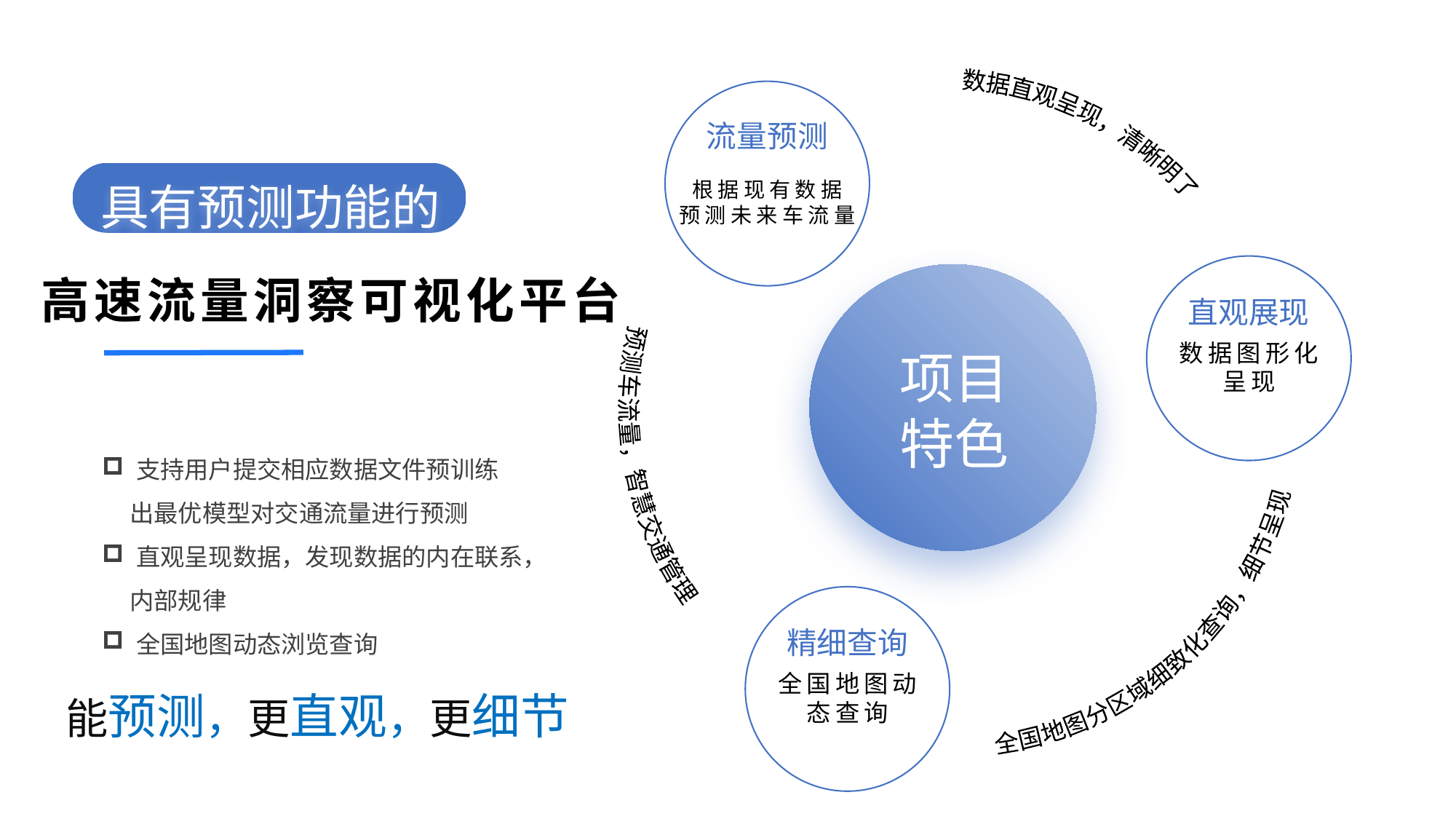

全国地图分区域细致化查询，细节呈现
数据直观呈现，清晰明了

预测车流量，智慧交通管理

流量预测

具有预测功能的

根据现有数据
预测未来车流量

高速流量洞察可视化平台

直观展现
数据图形化
呈现
项目特色
支持用户提交相应数据文件预训练
    出最优模型对交通流量进行预测
直观呈现数据，发现数据的内在联系，
    内部规律
全国地图动态浏览查询

精细查询
全国地图动
态查询
能预测，更直观，更细节